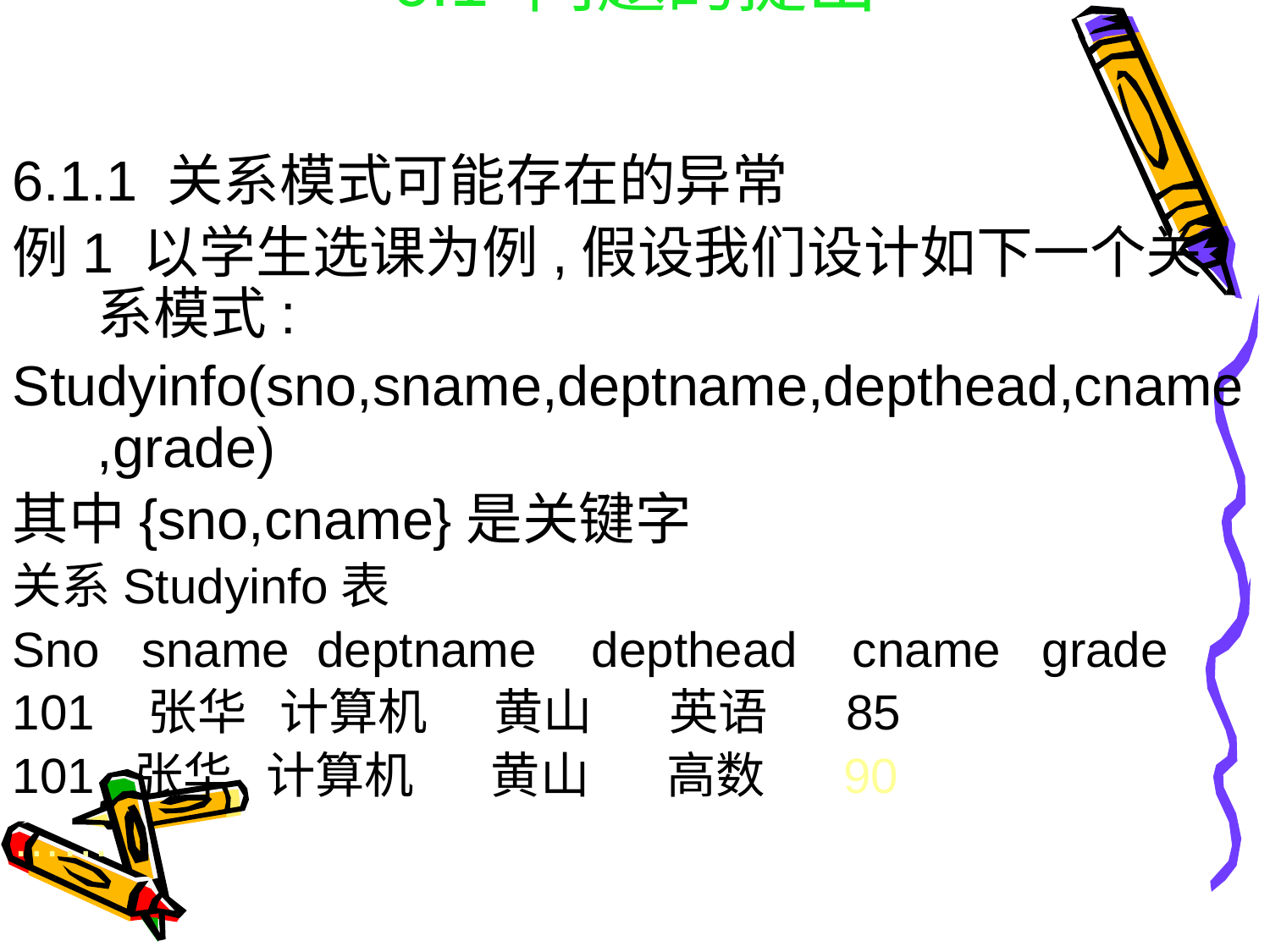

# 6.1 问题的提出

6.1.1 关系模式可能存在的异常
例1 以学生选课为例,假设我们设计如下一个关系模式:
Studyinfo(sno,sname,deptname,depthead,cname,grade)
其中{sno,cname}是关键字
关系Studyinfo表
Sno   sname  deptname    depthead    cname   grade
101   张华   计算机      黄山       英语      85
101  张华   计算机       黄山       高数      90
……